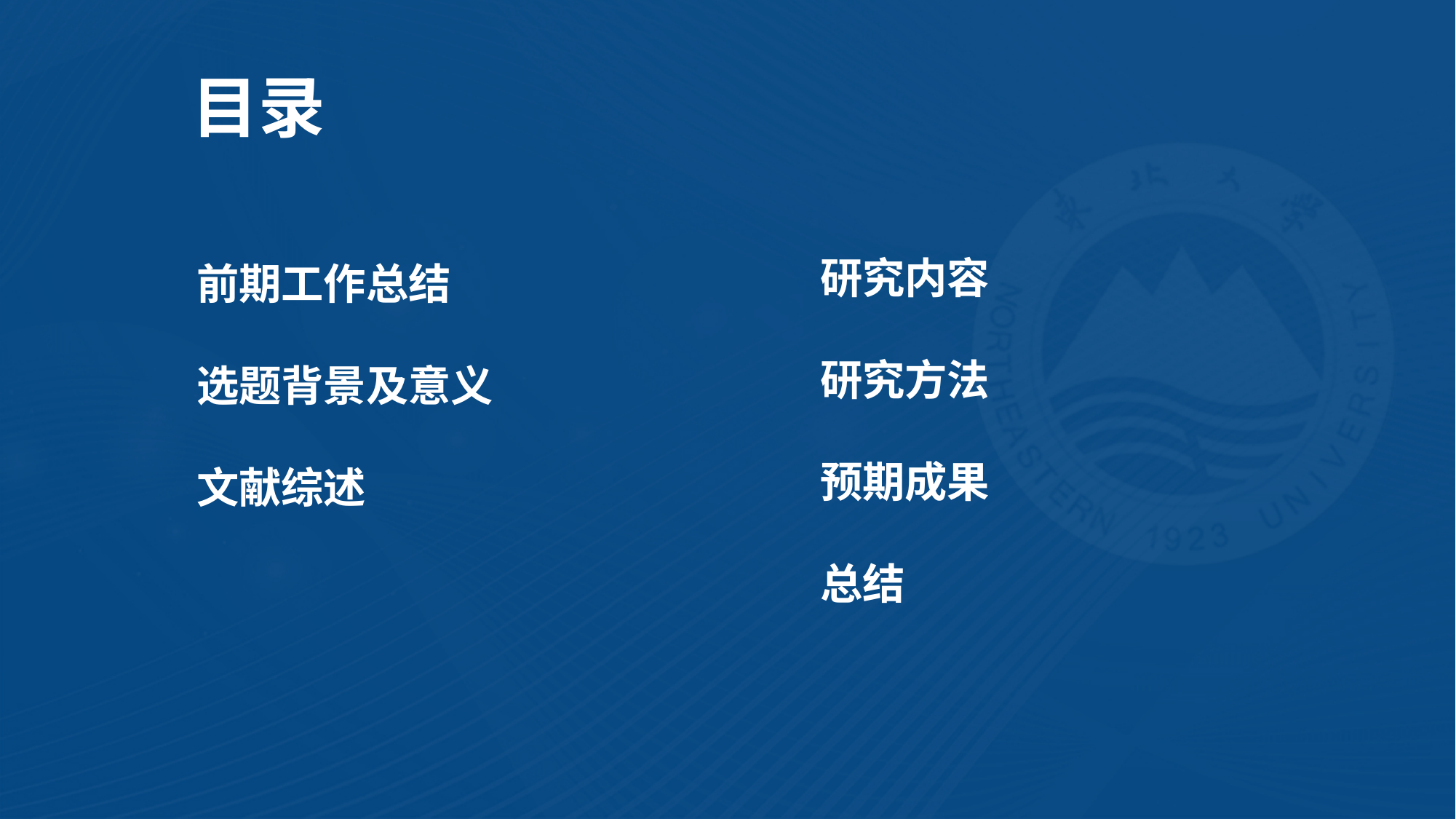

目录
研究内容
研究方法
预期成果
总结

前期工作总结
选题背景及意义
文献综述